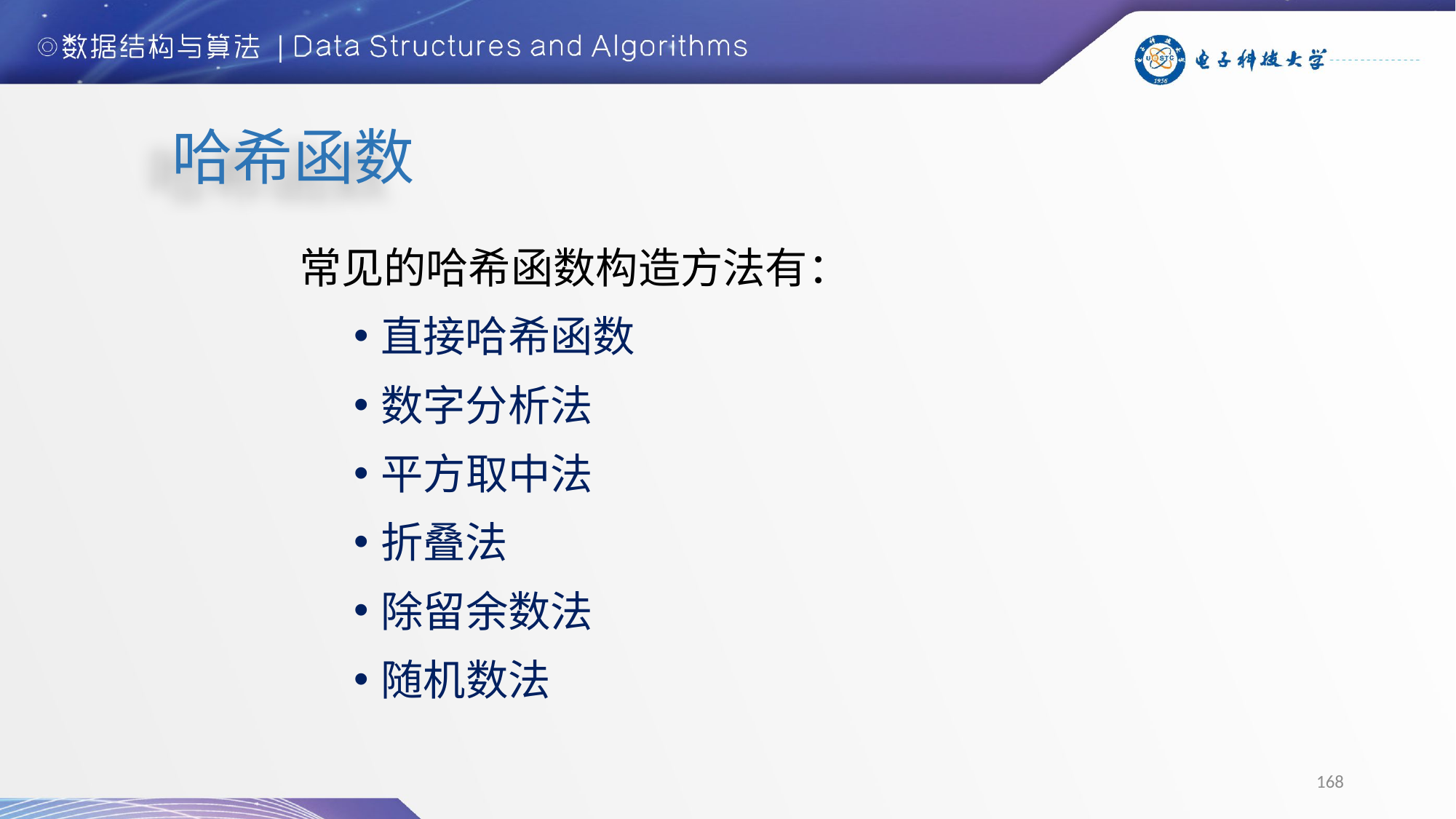

# 哈希函数
常见的哈希函数构造方法有：
直接哈希函数
数字分析法
平方取中法
折叠法
除留余数法
随机数法
168